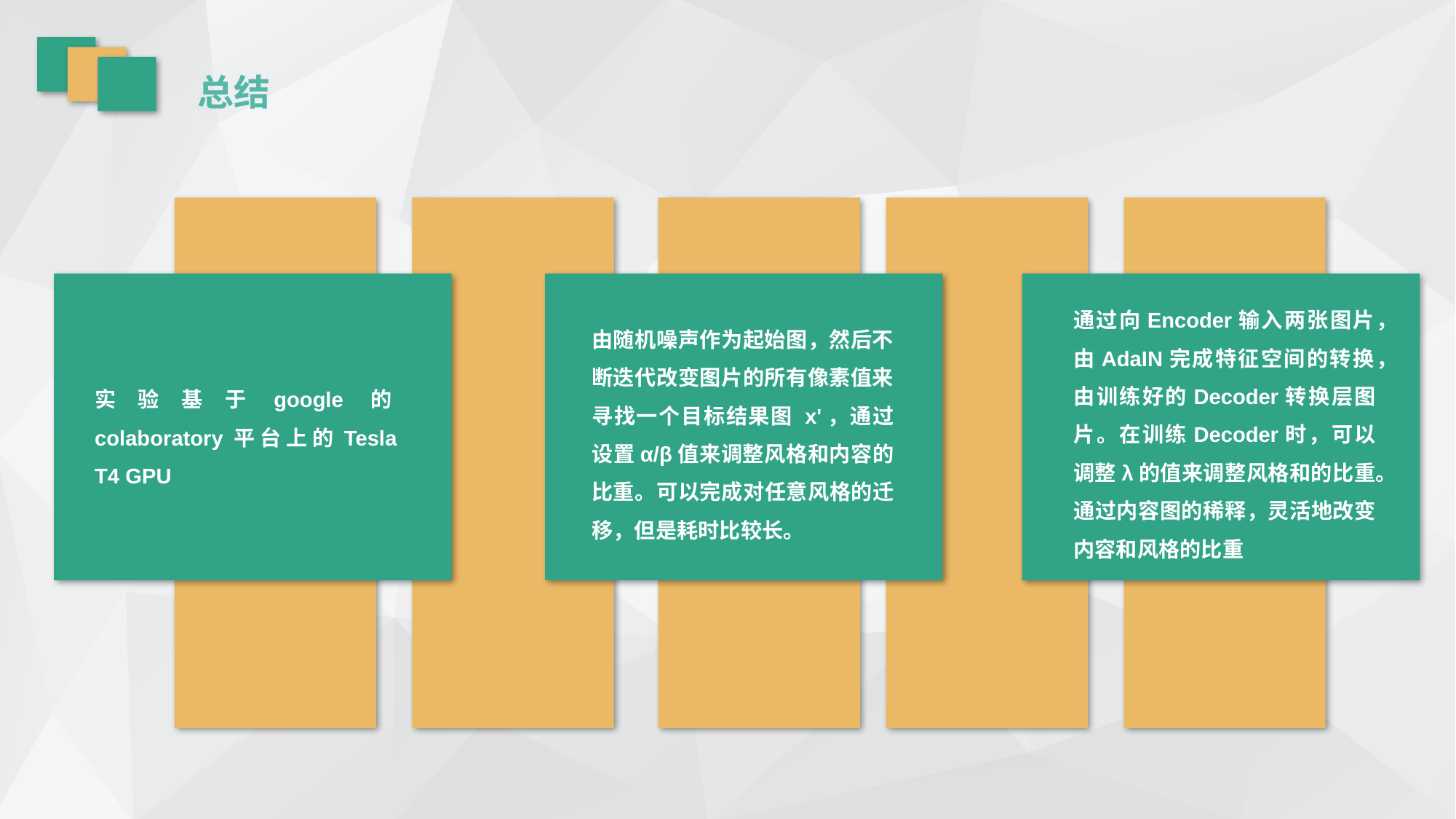

总结

实验基于google的colaboratory平台上的Tesla T4 GPU

由随机噪声作为起始图，然后不断迭代改变图片的所有像素值来寻找一个目标结果图 x'，通过设置α/β值来调整风格和内容的比重。可以完成对任意风格的迁移，但是耗时比较长。

通过向Encoder输入两张图片，由AdaIN完成特征空间的转换，由训练好的Decoder转换层图片。在训练Decoder时，可以调整λ的值来调整风格和的比重。通过内容图的稀释，灵活地改变内容和风格的比重